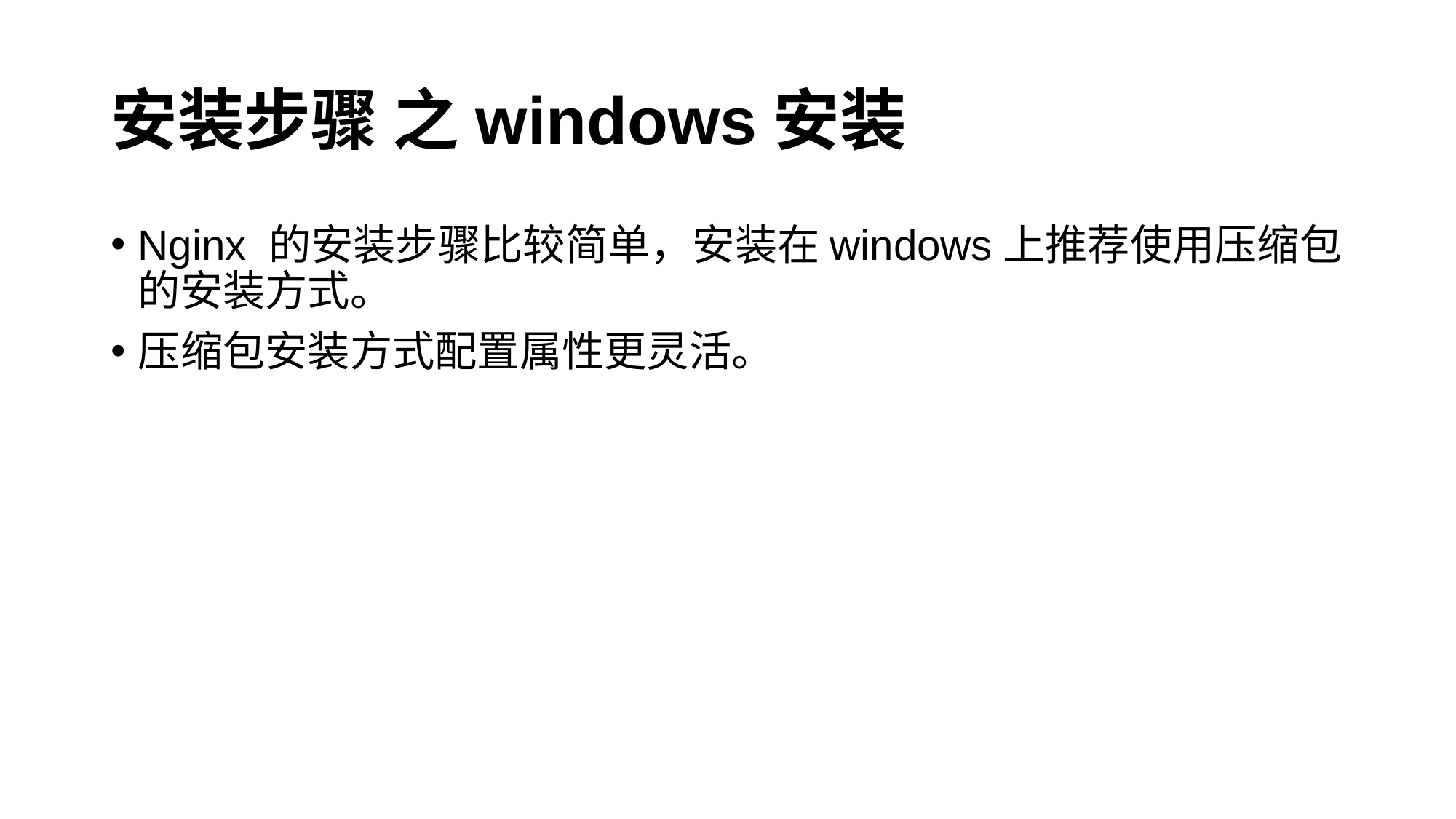

# 安装步骤 之windows安装
Nginx 的安装步骤比较简单，安装在windows上推荐使用压缩包的安装方式。
压缩包安装方式配置属性更灵活。